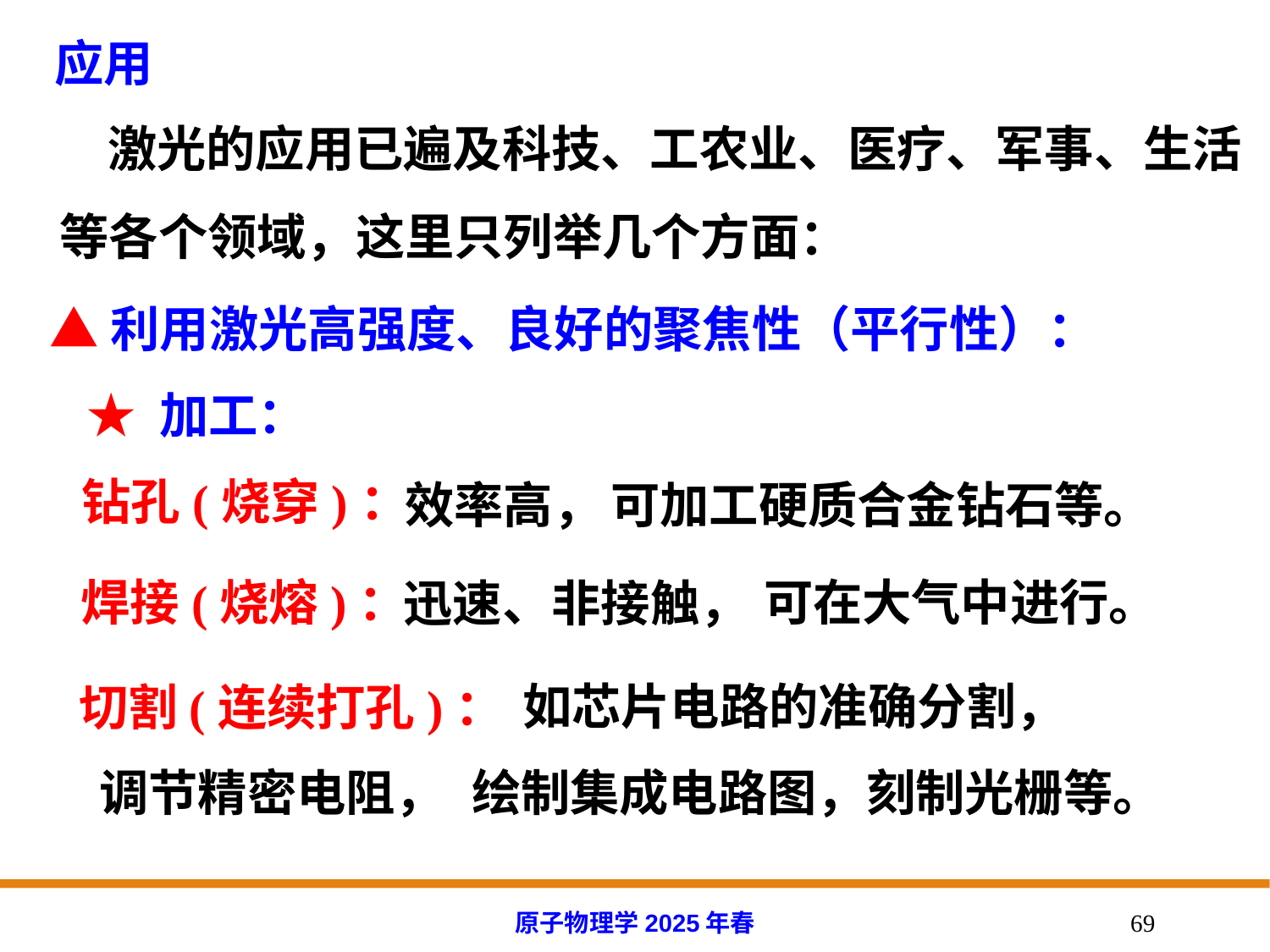

应用
激光的应用已遍及科技、工农业、医疗、军事、生活
等各个领域，这里只列举几个方面：
▲利用激光高强度、良好的聚焦性（平行性）：
★ 加工：
可加工硬质合金钻石等。
钻孔(烧穿)：
效率高，
可在大气中进行。
焊接(烧熔)：
迅速、非接触，
如芯片电路的准确分割，
切割(连续打孔)：
调节精密电阻，
绘制集成电路图，刻制光栅等。
原子物理学2025年春
69